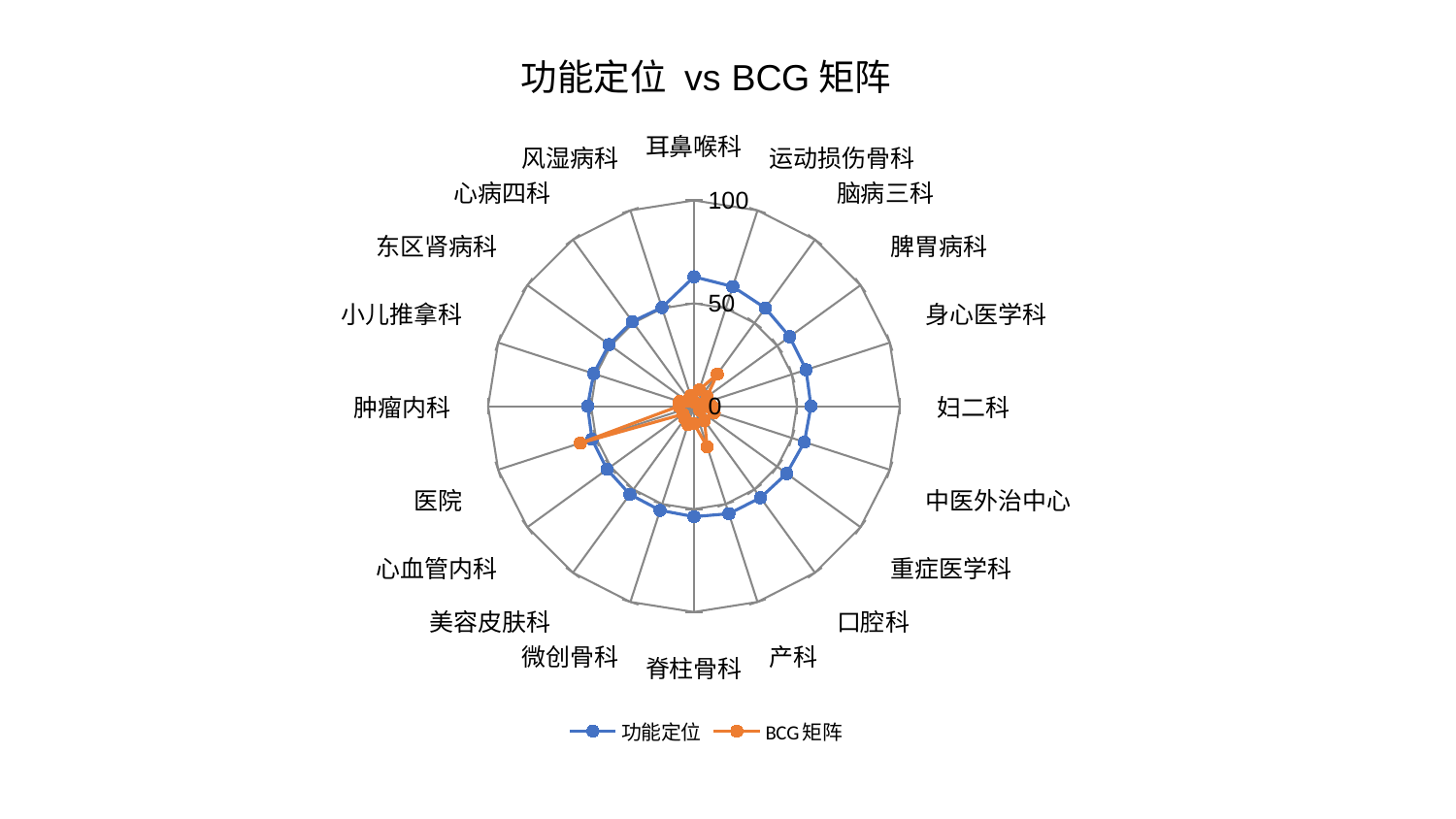

### Chart: 功能定位 vs BCG矩阵

| Category | 功能定位 | BCG矩阵 |
|---|---|---|
| 耳鼻喉科 | 62.86801463411464 | 2.014351301468059 |
| 运动损伤骨科 | 61.116034924647174 | 8.339973401208303 |
| 脑病三科 | 58.94798759623684 | 19.270475661818274 |
| 脾胃病科 | 57.44530476867091 | 7.777872042204778 |
| 身心医学科 | 57.27289954636482 | 5.433975477668895 |
| 妇二科 | 56.835676578162854 | 8.813541328768 |
| 中医外治中心 | 56.424828079309606 | 10.342245808404266 |
| 重症医学科 | 55.67197945612887 | 3.5555862769679387 |
| 口腔科 | 54.99708453578119 | 8.696723878058192 |
| 产科 | 54.932942104225546 | 20.754063032902835 |
| 脊柱骨科 | 53.68751635597413 | 8.504320795077899 |
| 微创骨科 | 53.21593041592734 | 9.434446972188987 |
| 美容皮肤科 | 52.96695437390435 | 7.476154799740833 |
| 心血管内科 | 52.19226498785814 | 6.588854773807939 |
| 医院 | 52.05122584470744 | 58.068206652874665 |
| 肿瘤内科 | 51.645073592582996 | 7.358096129249595 |
| 小儿推拿科 | 51.25381514281433 | 7.351120988364131 |
| 东区肾病科 | 50.96476371653704 | 4.249387680268579 |
| 心病四科 | 50.87449314751419 | 4.025301349705717 |
| 风湿病科 | 50.42916279278174 | 5.237845568531142 |
38